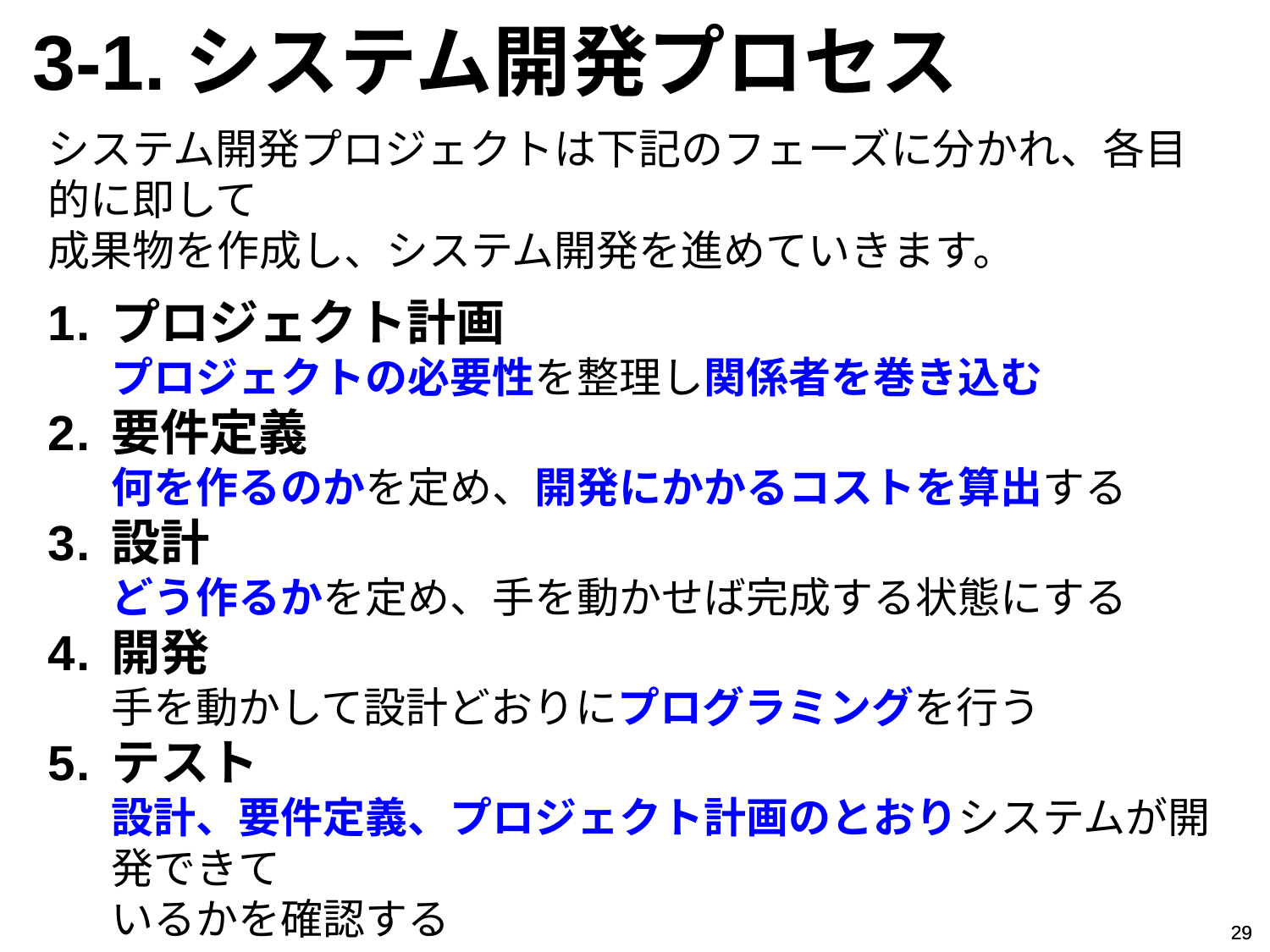

3-1.システム開発プロセス
システム開発プロジェクトは下記のフェーズに分かれ、各目的に即して
成果物を作成し、システム開発を進めていきます。

プロジェクト計画
プロジェクトの必要性を整理し関係者を巻き込む
要件定義
何を作るのかを定め、開発にかかるコストを算出する
設計
どう作るかを定め、手を動かせば完成する状態にする
開発
手を動かして設計どおりにプログラミングを行う
テスト
設計、要件定義、プロジェクト計画のとおりシステムが開発できて
いるかを確認する

※移行や運用のフェーズも重要ですが、ここでは単純にするため割愛